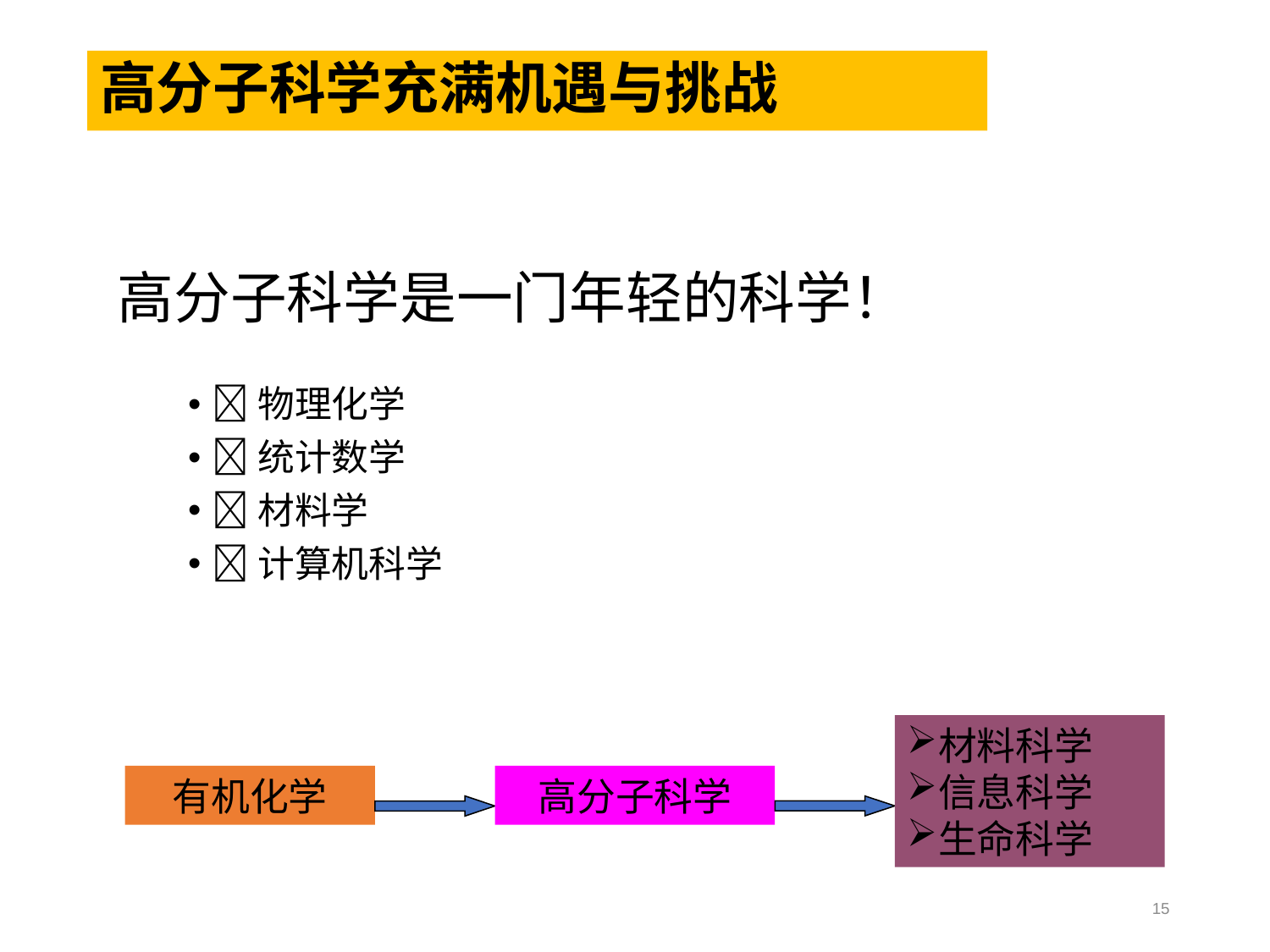

# 高分子科学充满机遇与挑战
高分子科学是一门年轻的科学！
􀂾物理化学
􀂾统计数学
􀂾材料学
􀂾计算机科学
材料科学
信息科学
生命科学
有机化学
高分子科学

15